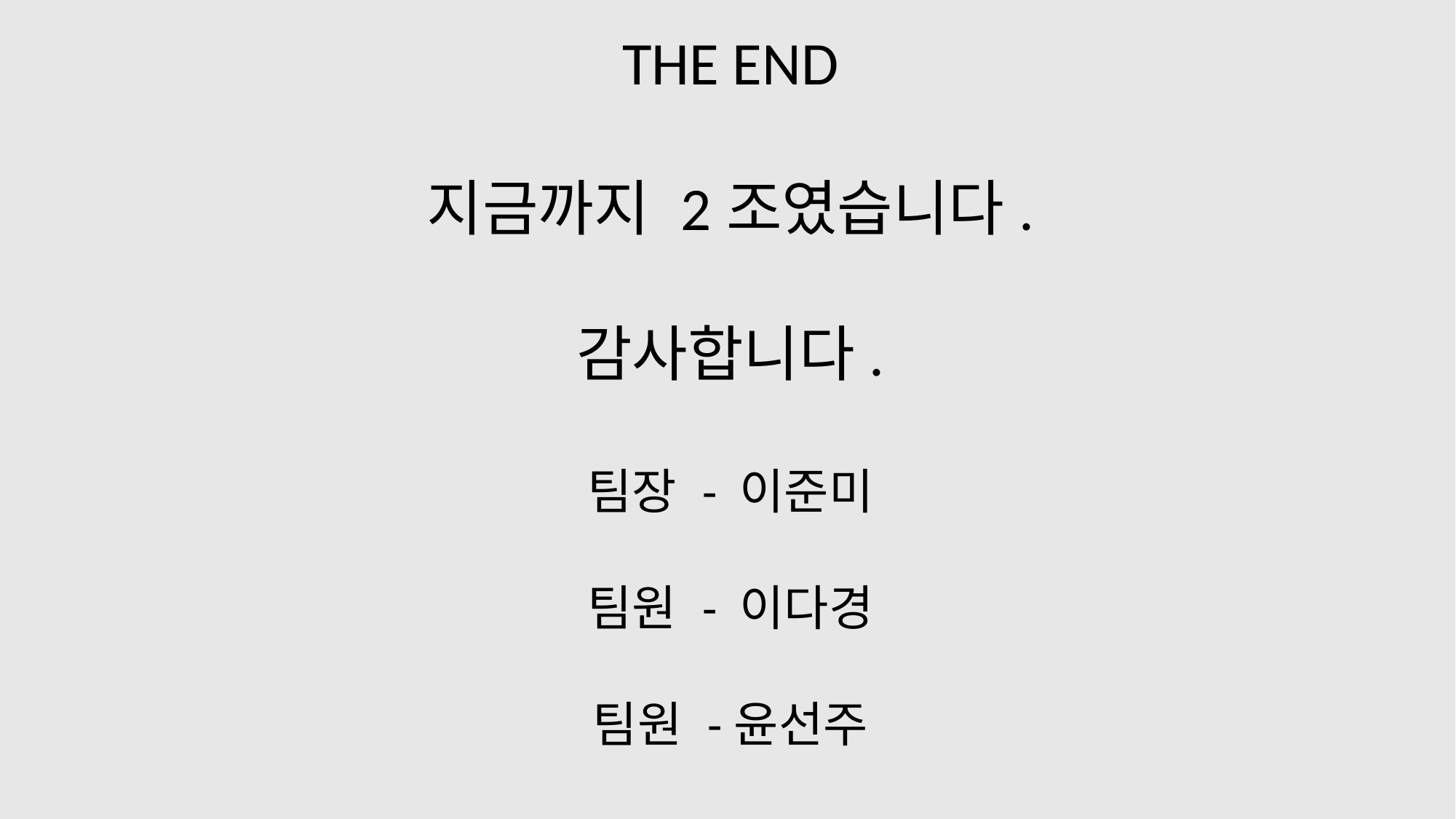

THE END

지금까지 2조였습니다.

감사합니다.

팀장 - 이준미

팀원 - 이다경

팀원 -윤선주